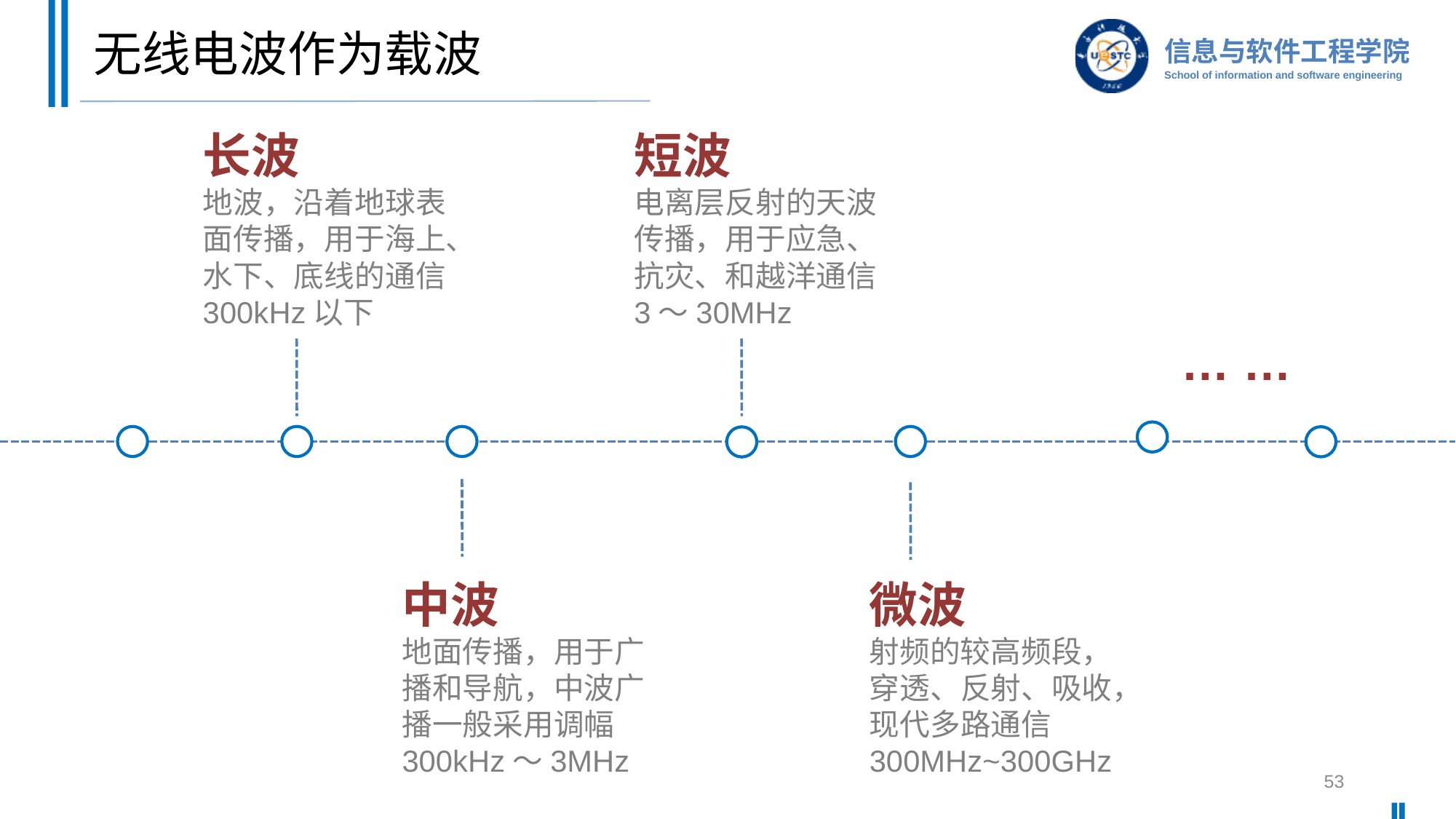

# 无线电波作为载波
长波
地波，沿着地球表面传播，用于海上、水下、底线的通信
300kHz以下
短波
电离层反射的天波传播，用于应急、抗灾、和越洋通信
3～30MHz
… …

中波
地面传播，用于广播和导航，中波广播一般采用调幅
300kHz～3MHz
微波
射频的较高频段，
穿透、反射、吸收，现代多路通信
300MHz~300GHz
53